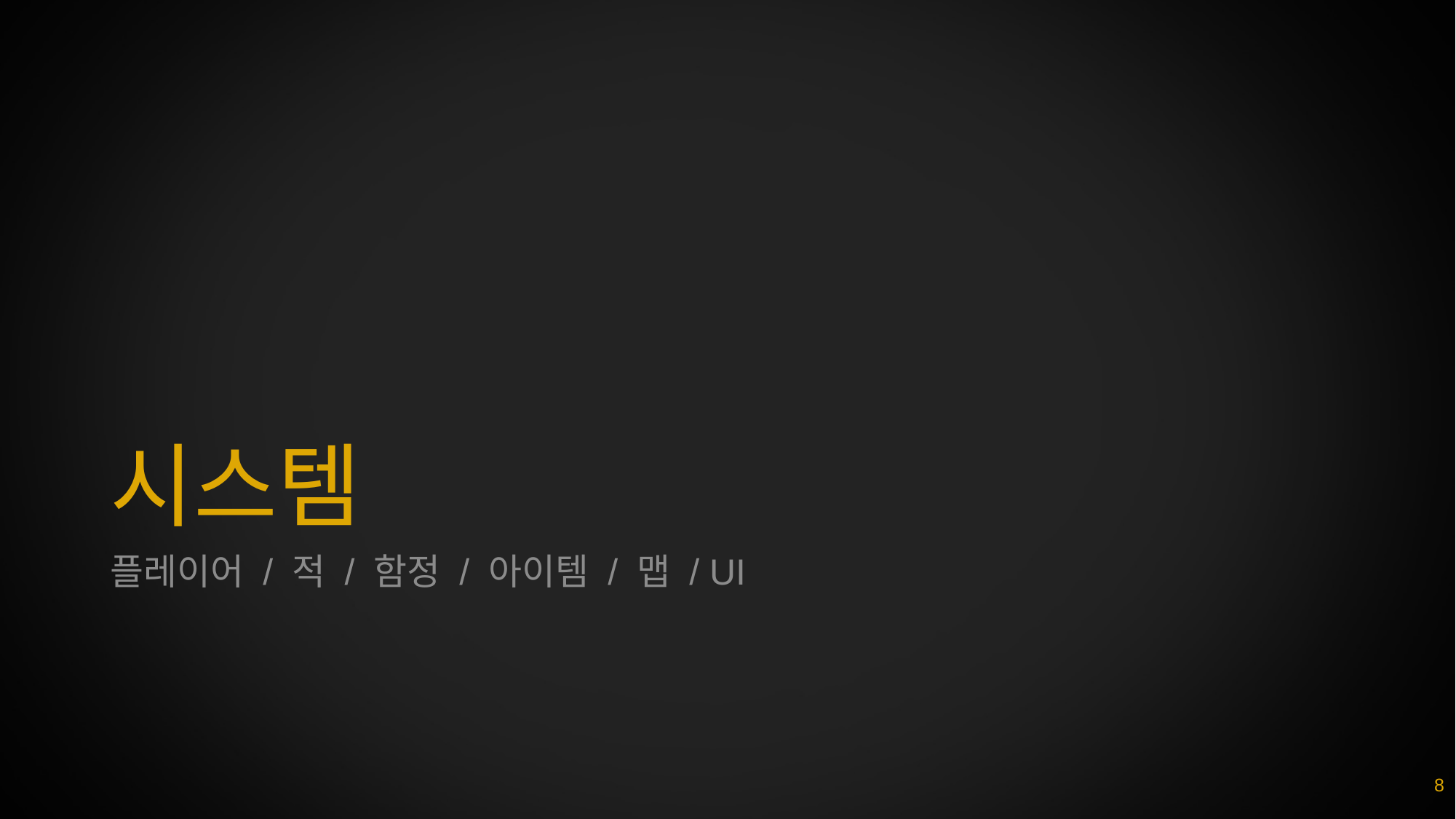

# 시스템
플레이어 / 적 / 함정 / 아이템 / 맵 / UI
8